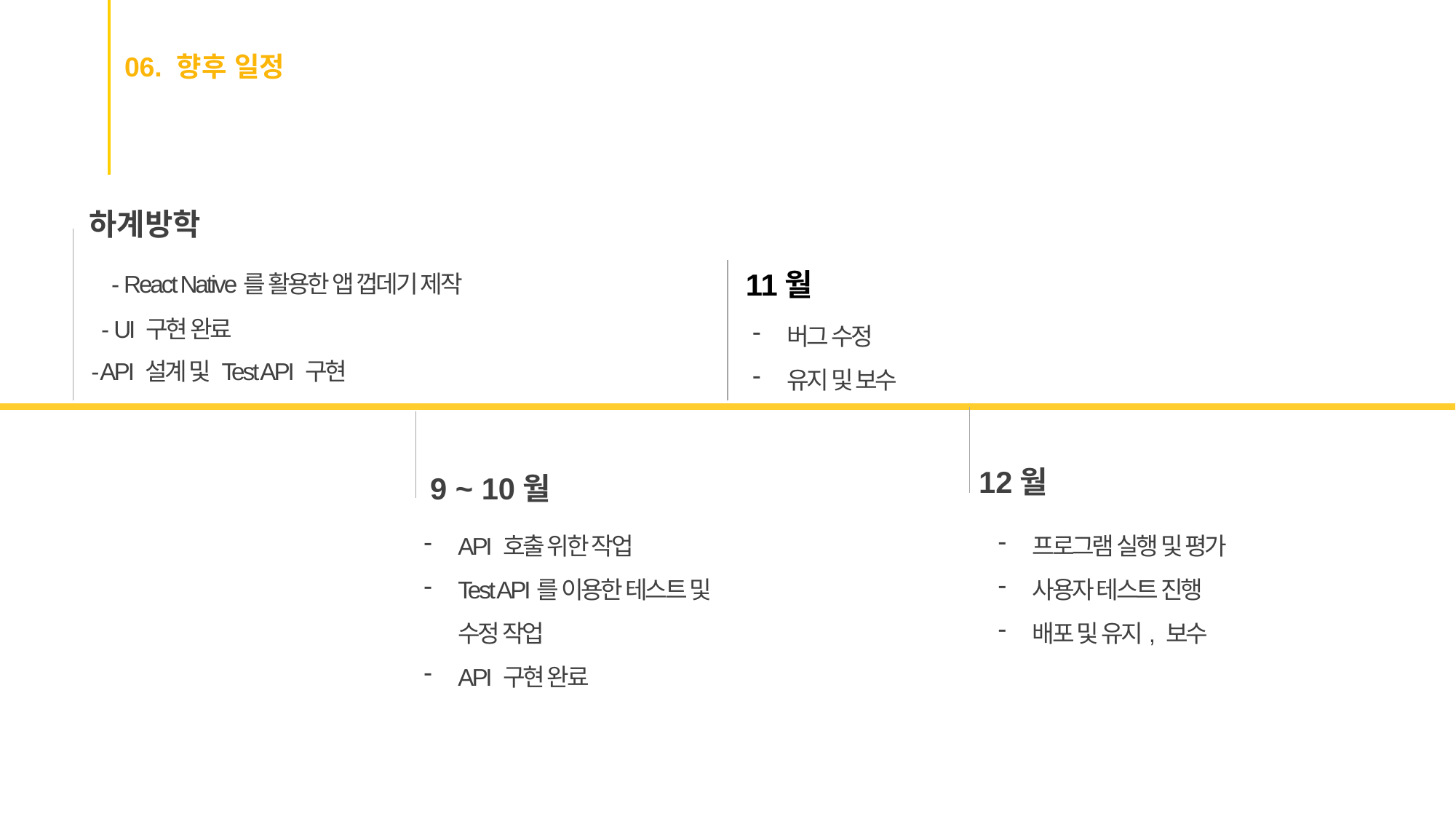

Part 2,
06. 향후 일정
Lorem Ipsum is simply dummy text of the printing and typesetting industry
하계방학
11월
- React Native를 활용한 앱 껍데기 제작
- UI 구현 완료
버그 수정
유지 및 보수
- API 설계 및 Test API 구현
12월
9 ~ 10월
프로그램 실행 및 평가
사용자 테스트 진행
배포 및 유지, 보수
API 호출 위한 작업
Test API를 이용한 테스트 및 수정 작업
API 구현 완료